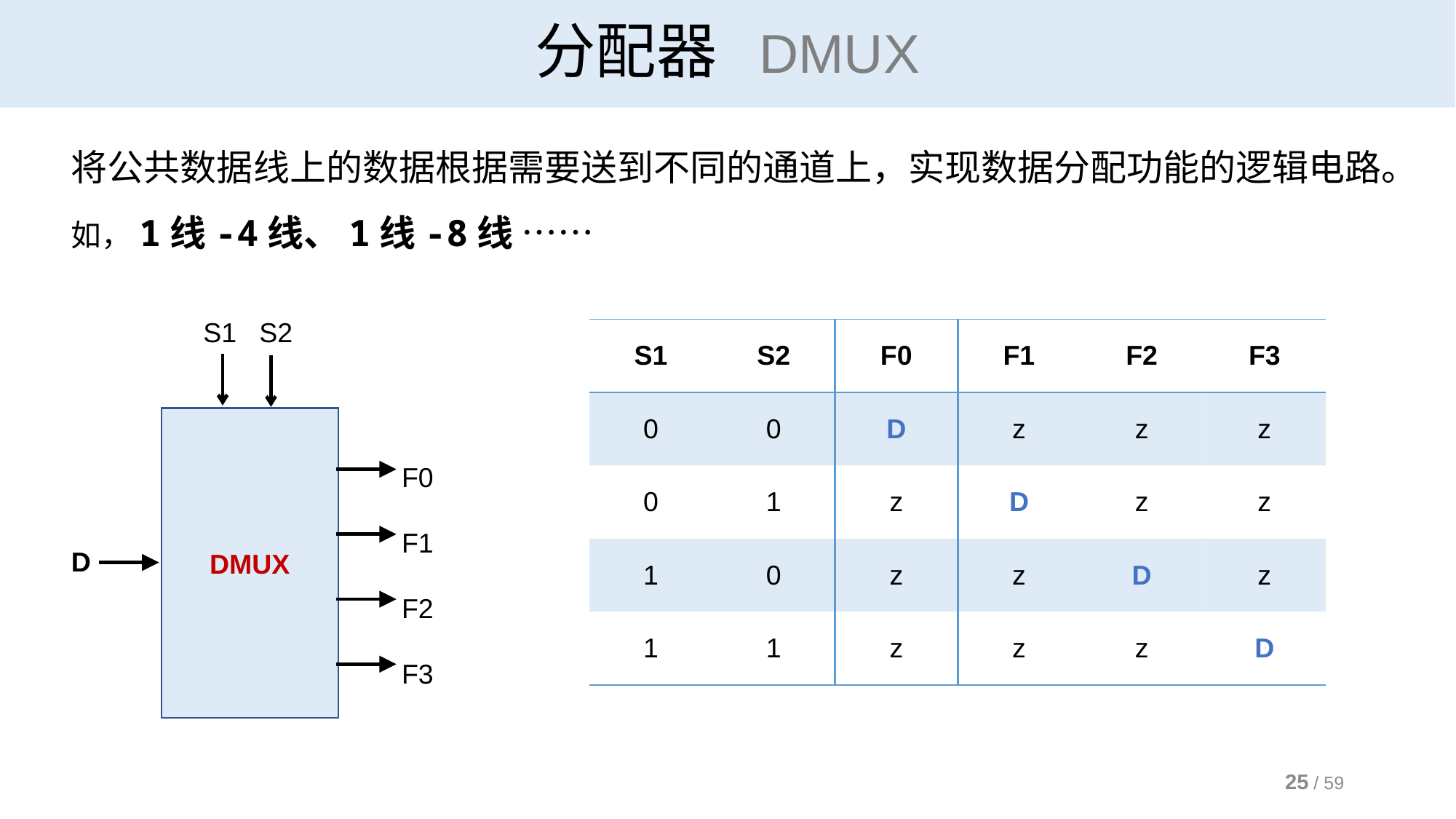

# 分配器  DMUX
将公共数据线上的数据根据需要送到不同的通道上，实现数据分配功能的逻辑电路。
如，1线-4线、1线-8线 ……
S1   S2
DMUX
F0
F1
F2
F3
D
| S1 | S2 | F0 | F1 | F2 | F3 |
| --- | --- | --- | --- | --- | --- |
| 0 | 0 | D | z | z | z |
| 0 | 1 | z | D | z | z |
| 1 | 0 | z | z | D | z |
| 1 | 1 | z | z | z | D |
25 / 59